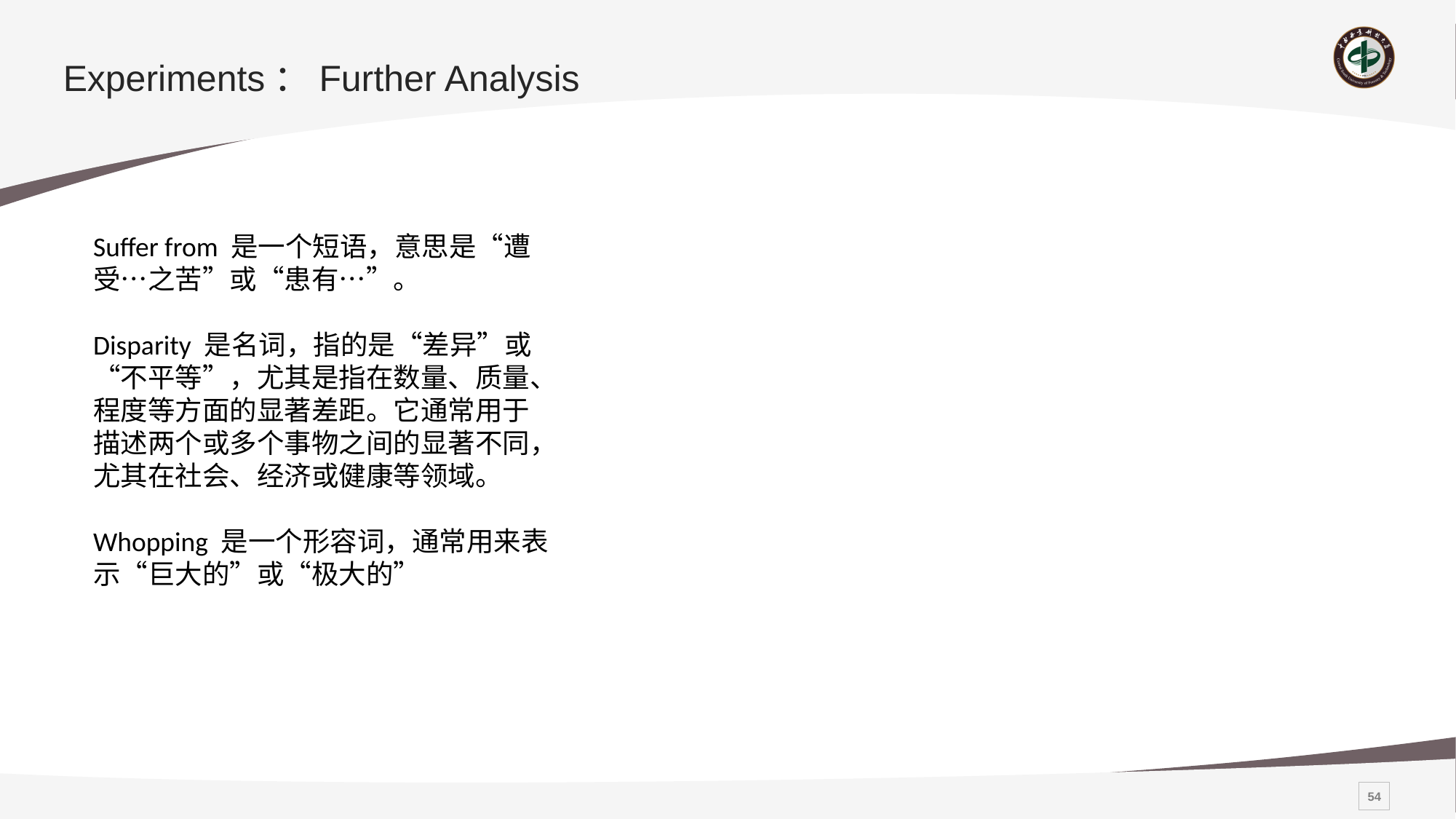

# Experiments：Further Analysis
Suffer from 是一个短语，意思是“遭受…之苦”或“患有…”。

Disparity 是名词，指的是“差异”或“不平等”，尤其是指在数量、质量、程度等方面的显著差距。它通常用于描述两个或多个事物之间的显著不同，尤其在社会、经济或健康等领域。

Whopping 是一个形容词，通常用来表示“巨大的”或“极大的”